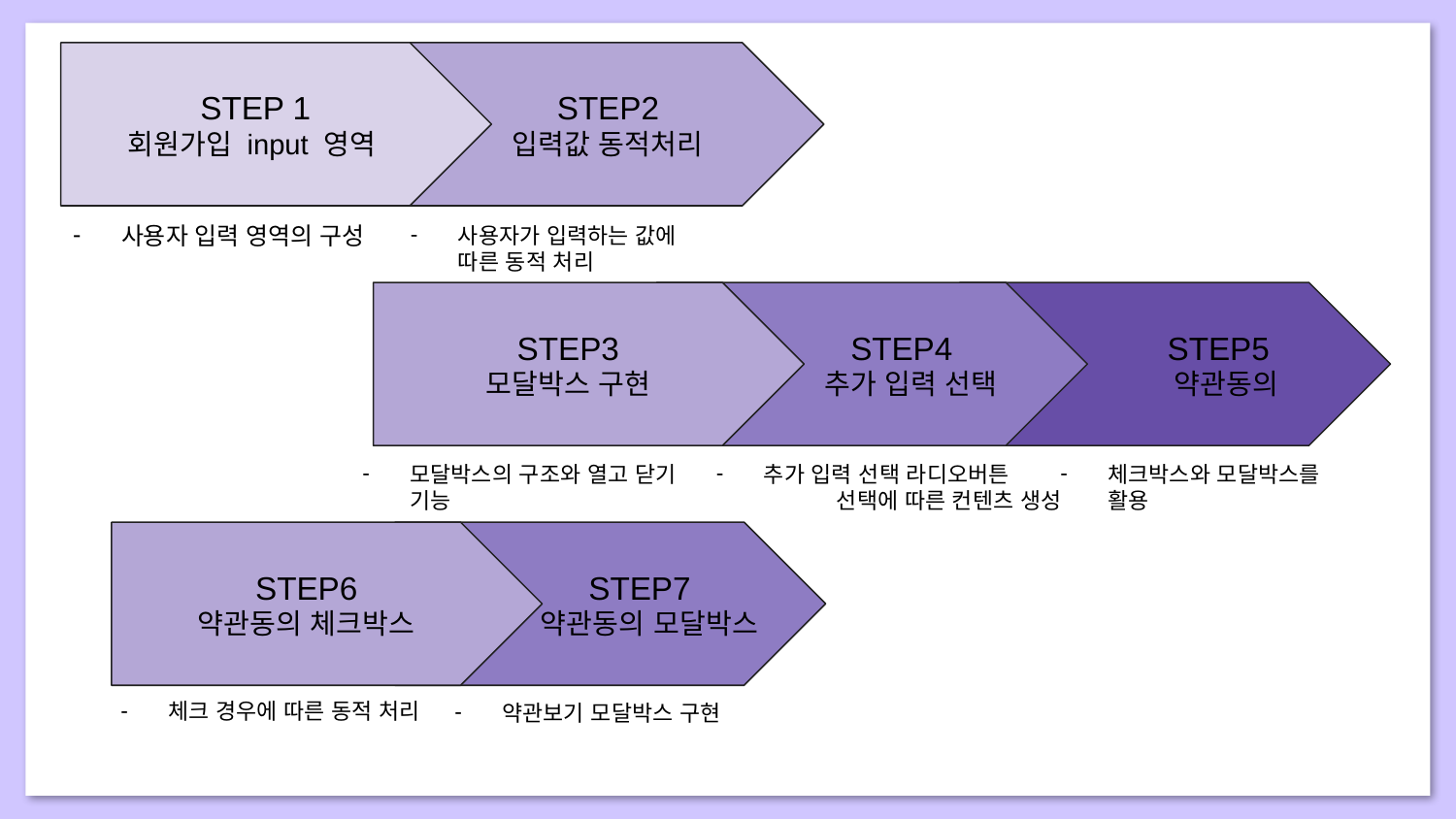

STEP 1
회원가입 input 영역
     STEP2
    입력값 동적처리
사용자 입력 영역의 구성
사용자가 입력하는 값에
따른 동적 처리
STEP3
모달박스 구현
            STEP4
              추가 입력 선택
               STEP5
                 약관동의

모달박스의 구조와 열고 닫기
기능
추가 입력 선택 라디오버튼
	선택에 따른 컨텐츠 생성
체크박스와 모달박스를
활용
STEP6
약관동의 체크박스
            STEP7
              약관동의 모달박스

체크 경우에 따른 동적 처리
약관보기 모달박스 구현